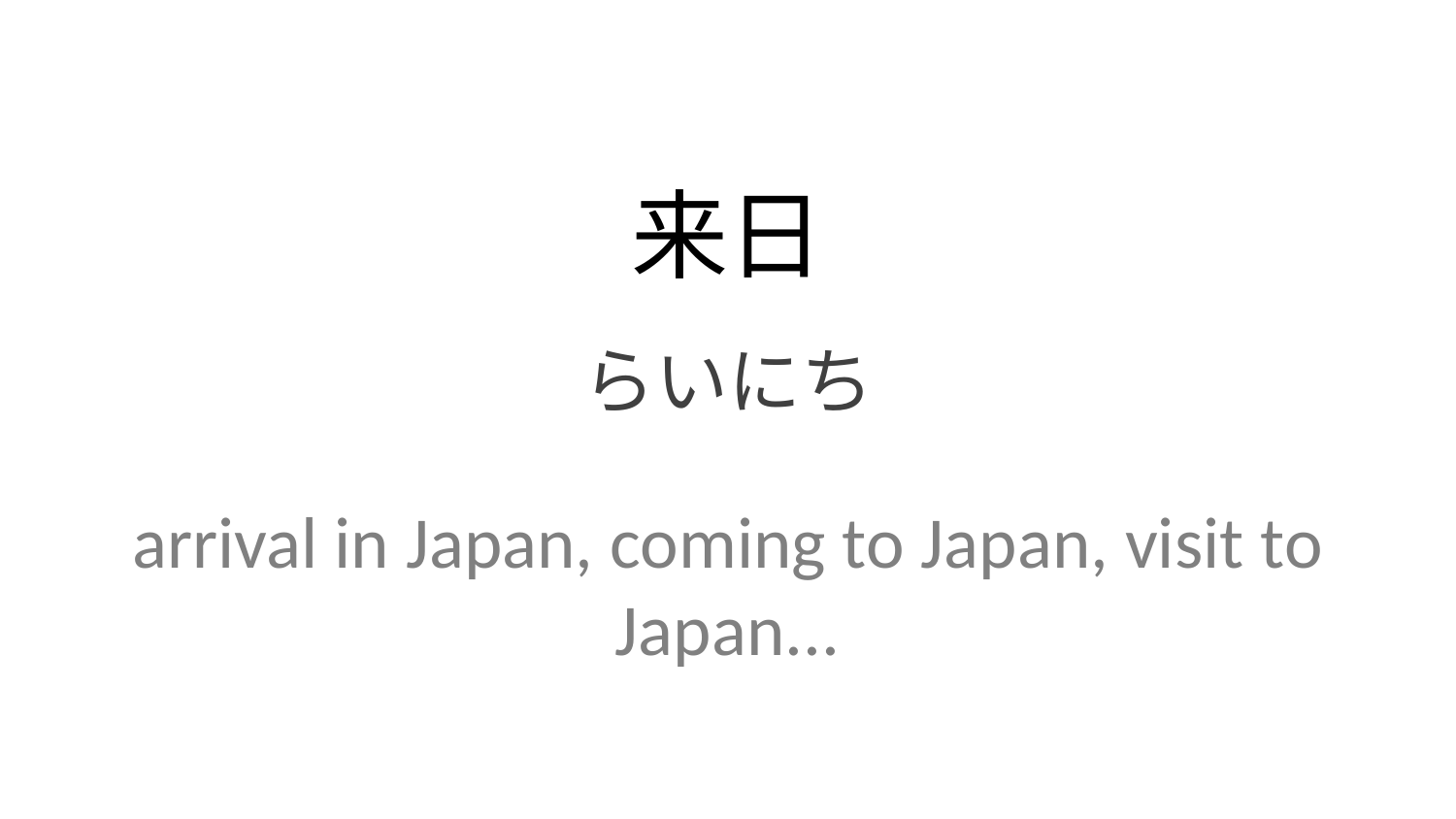

来日

らいにち
arrival in Japan, coming to Japan, visit to Japan...